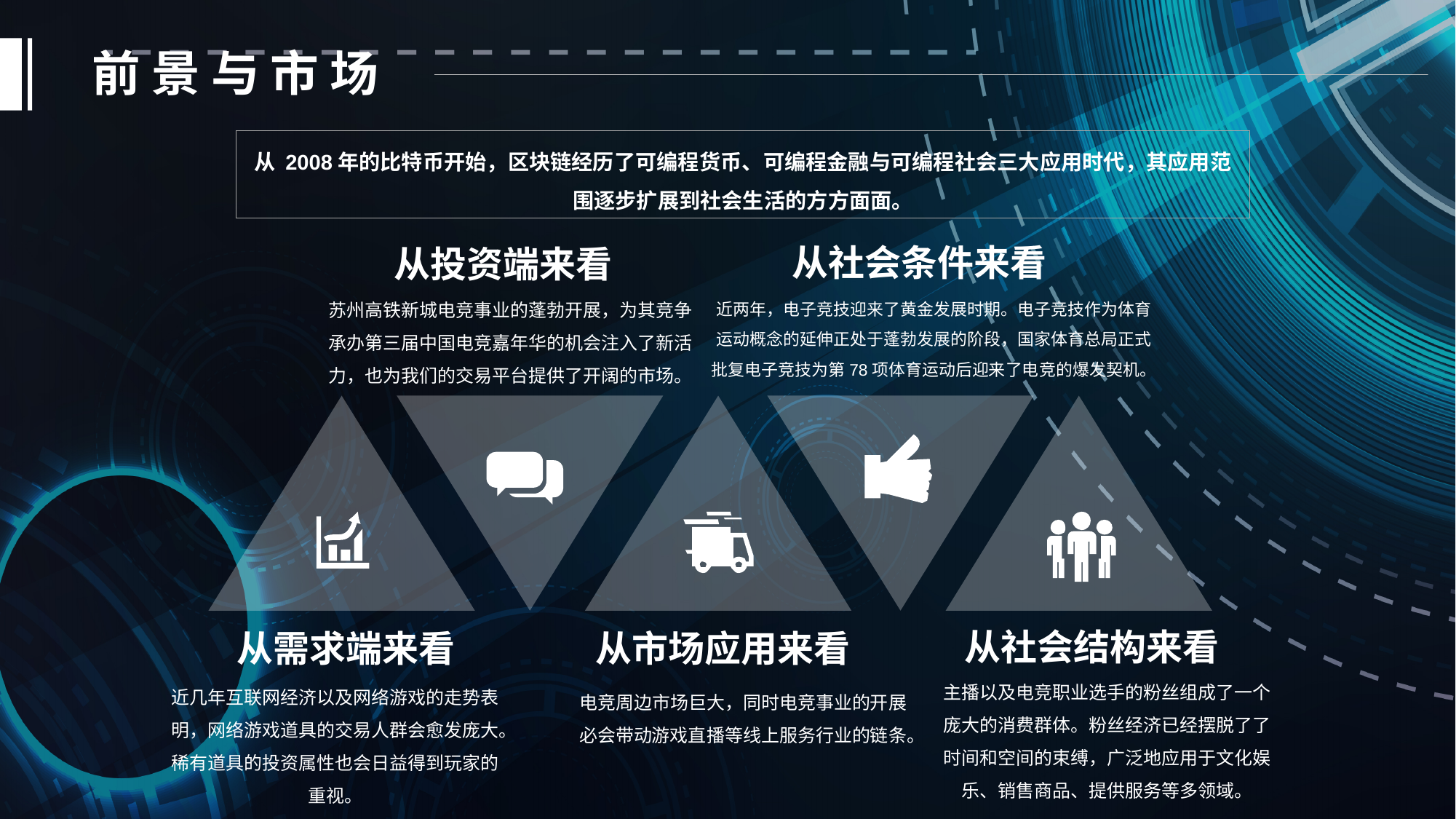

前 景 与 市 场
从 2008年的比特币开始，区块链经历了可编程货币、可编程金融与可编程社会三大应用时代，其应用范围逐步扩展到社会生活的方方面面。
从社会条件来看
近两年，电子竞技迎来了黄金发展时期。电子竞技作为体育运动概念的延伸正处于蓬勃发展的阶段，国家体育总局正式批复电子竞技为第78项体育运动后迎来了电竞的爆发契机。
从投资端来看
苏州高铁新城电竞事业的蓬勃开展，为其竞争承办第三届中国电竞嘉年华的机会注入了新活力，也为我们的交易平台提供了开阔的市场。

从社会结构来看
主播以及电竞职业选手的粉丝组成了一个庞大的消费群体。粉丝经济已经摆脱了了时间和空间的束缚，广泛地应用于文化娱乐、销售商品、提供服务等多领域。
从需求端来看
近几年互联网经济以及网络游戏的走势表明，网络游戏道具的交易人群会愈发庞大。稀有道具的投资属性也会日益得到玩家的重视。
从市场应用来看
电竞周边市场巨大，同时电竞事业的开展必会带动游戏直播等线上服务行业的链条。